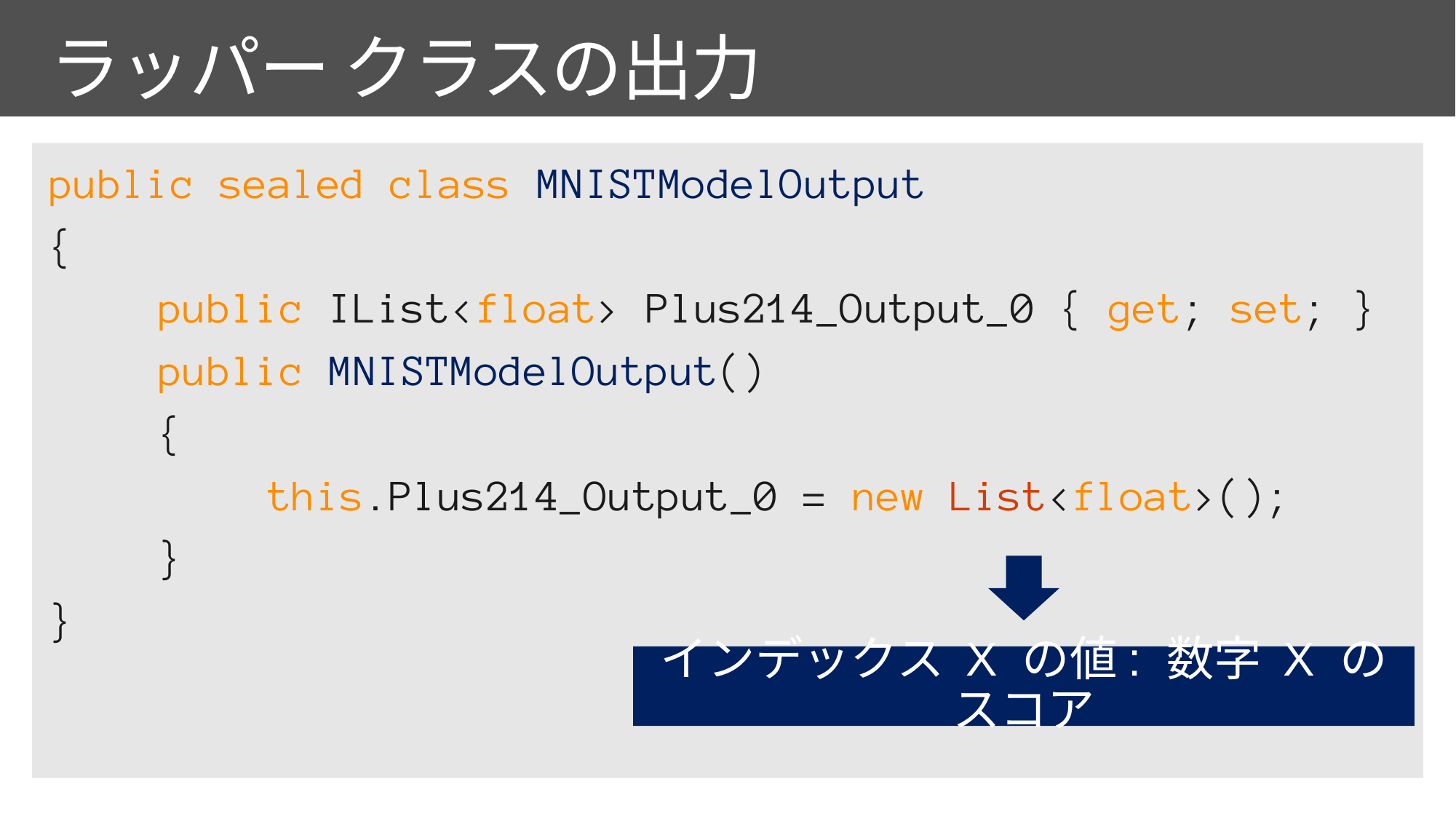

# ラッパー クラスの出力
public sealed class MNISTModelOutput
{
	public IList<float> Plus214_Output_0 { get; set; }
	public MNISTModelOutput()
	{
		this.Plus214_Output_0 = new List<float>();
	}
}

インデックス X の値: 数字 X のスコア